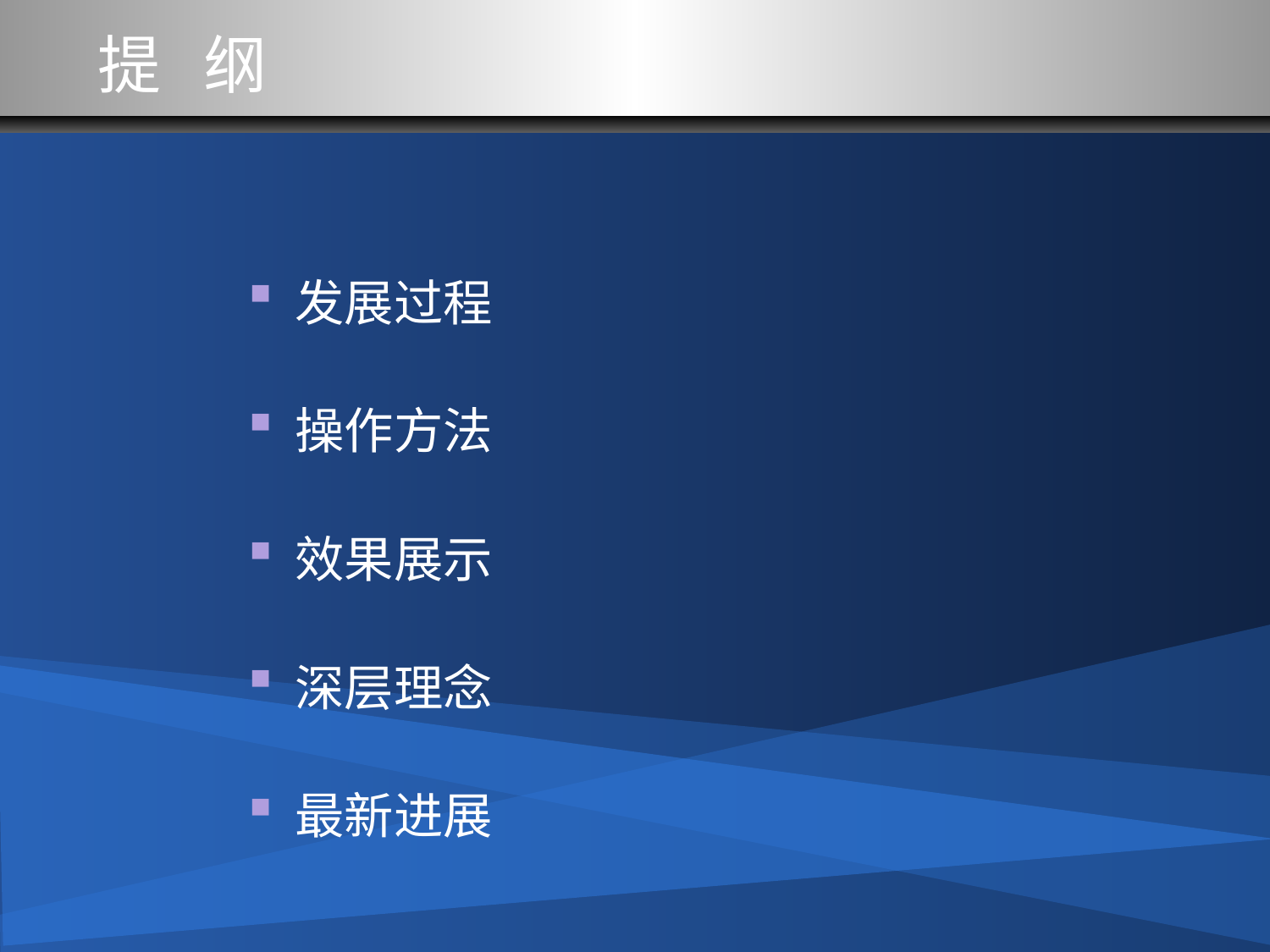

提   纲
发展过程
操作方法
效果展示
深层理念
最新进展